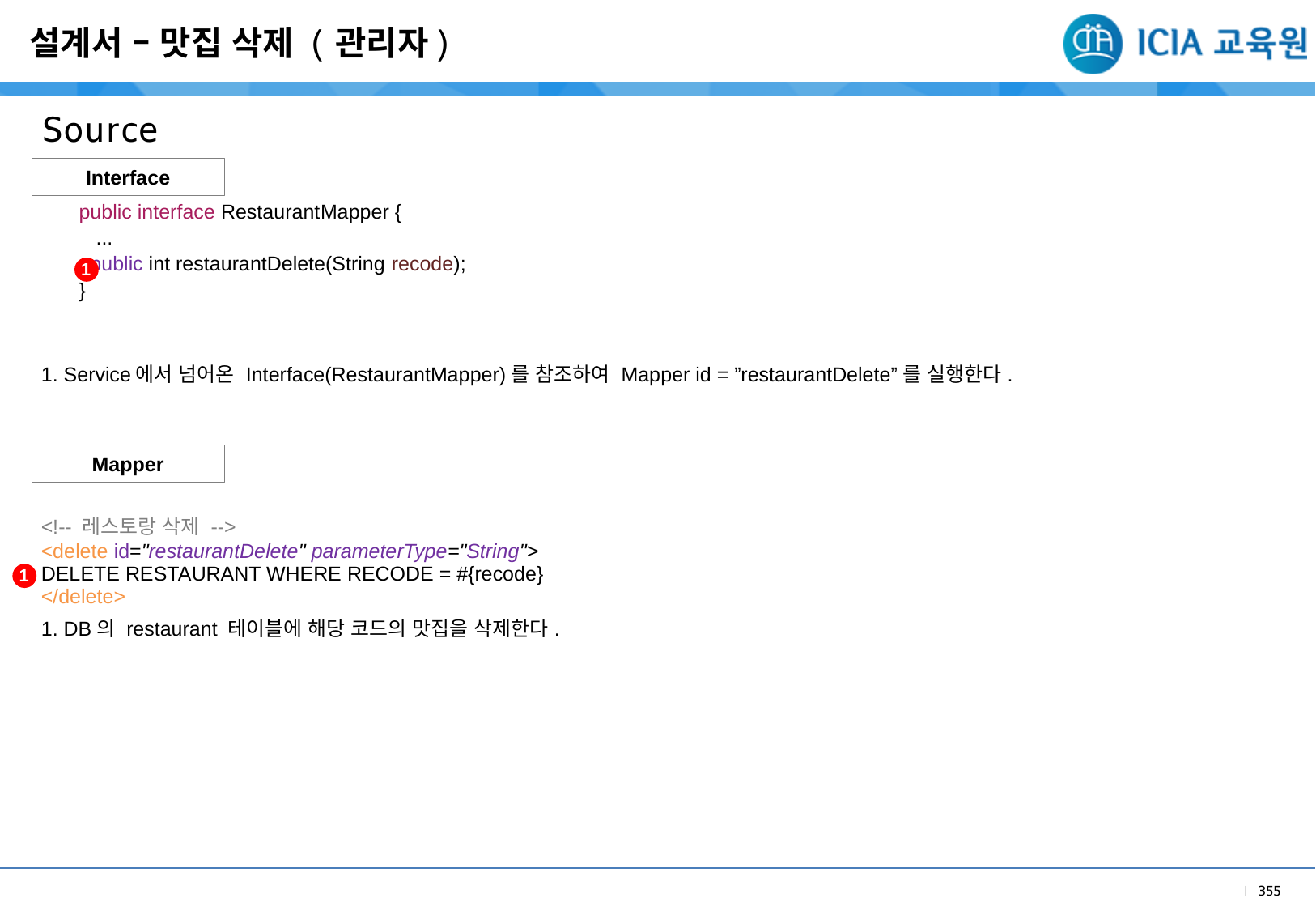

설계서 – 맛집 삭제 (관리자)
Source
Interface
| public interface RestaurantMapper { ... public int restaurantDelete(String recode); } |
| --- |
| 1. Service에서 넘어온 Interface(RestaurantMapper)를 참조하여 Mapper id = ”restaurantDelete”를 실행한다. |
1

Mapper
| <!-- 레스토랑 삭제 --> <delete id="restaurantDelete" parameterType="String"> DELETE RESTAURANT WHERE RECODE = #{recode} </delete> |
| --- |
| 1. DB의 restaurant 테이블에 해당 코드의 맛집을 삭제한다. |
1